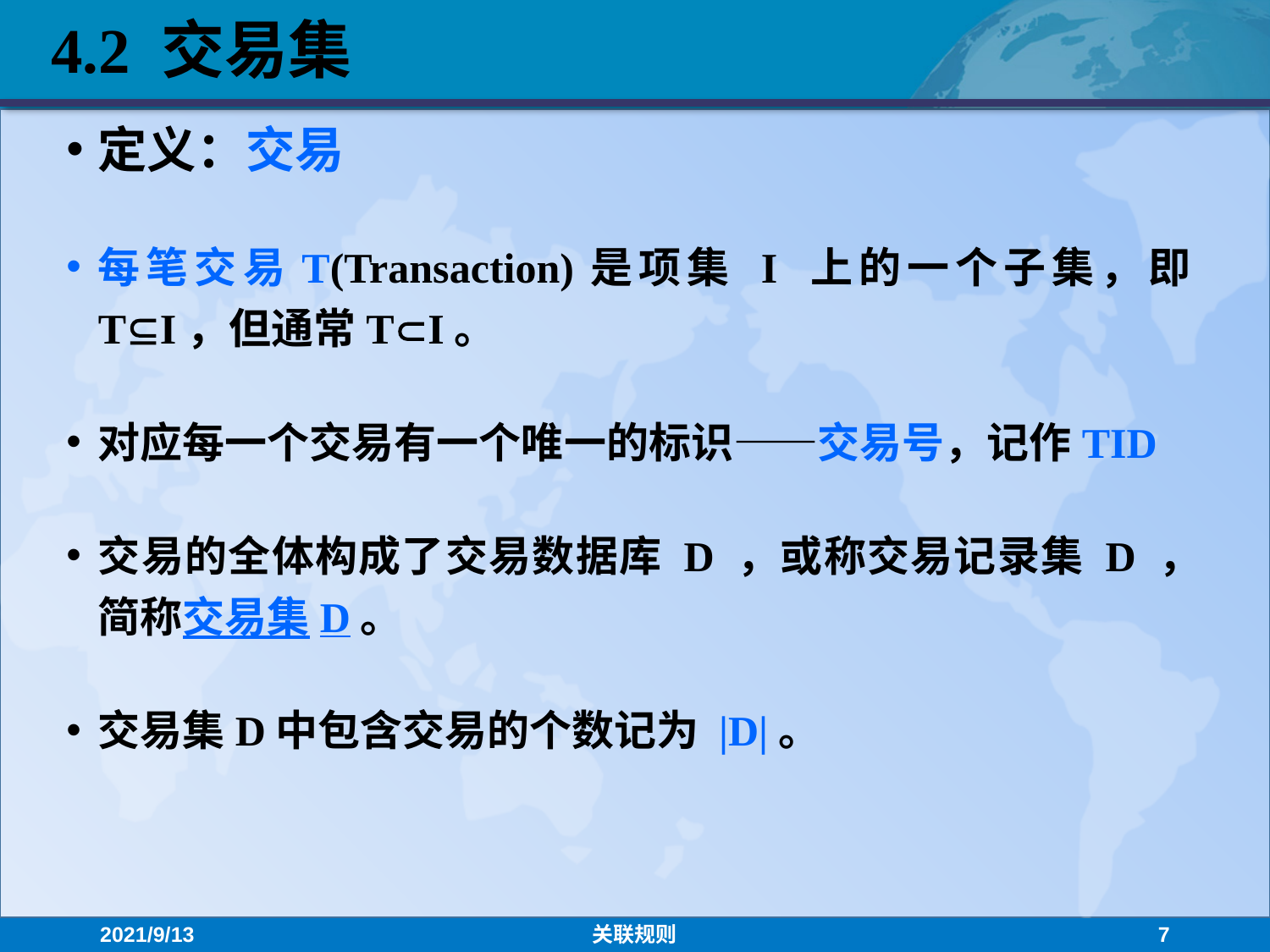

4.2 交易集
定义：交易
每笔交易T(Transaction)是项集 I 上的一个子集，即T⊆I，但通常T⊂I。
对应每一个交易有一个唯一的标识——交易号，记作TID
交易的全体构成了交易数据库 D ，或称交易记录集 D ，简称交易集D。
交易集D中包含交易的个数记为 |D|。
2021/9/13
关联规则
7